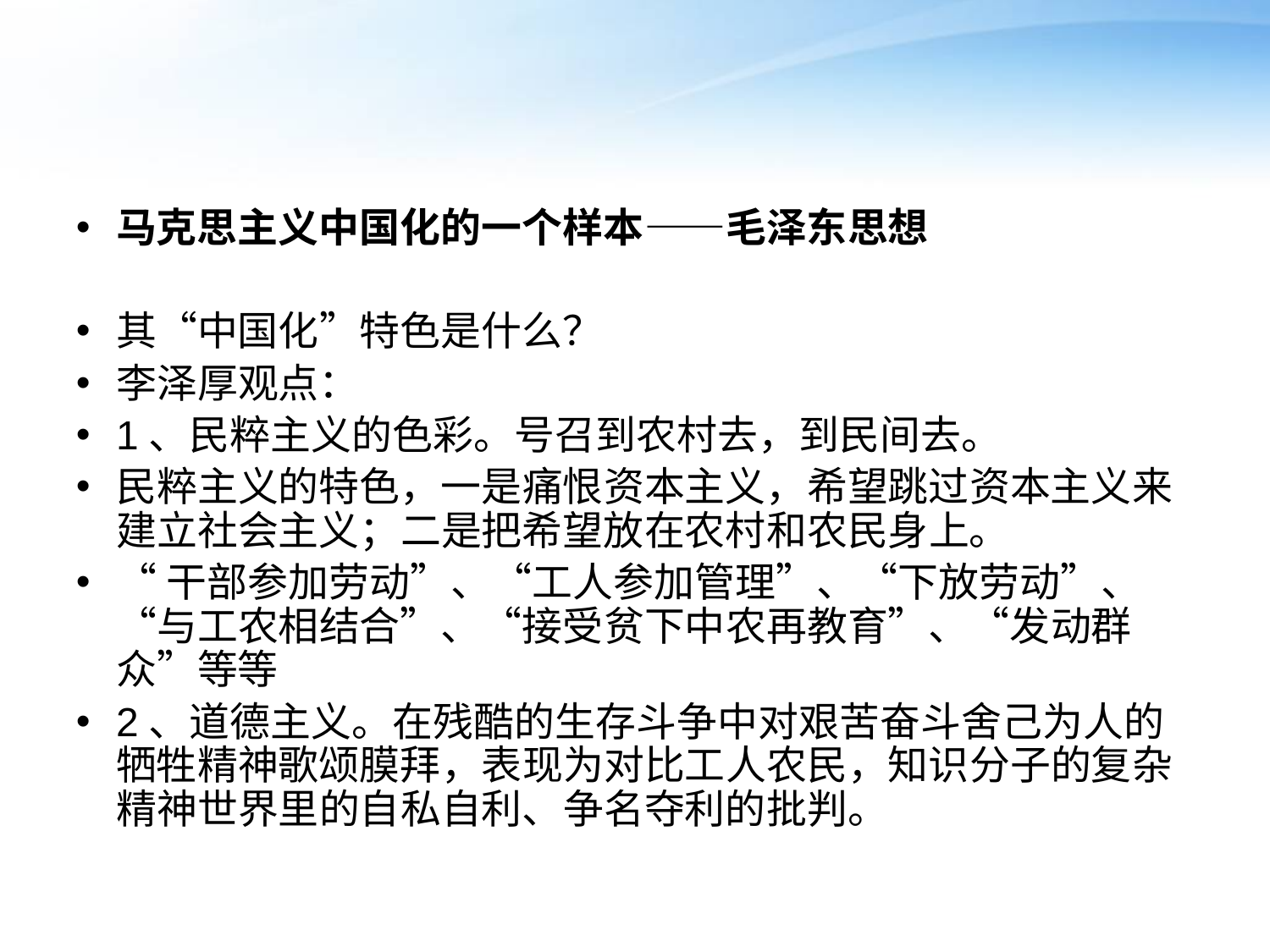

#
马克思主义中国化的一个样本——毛泽东思想

其“中国化”特色是什么？
李泽厚观点：
1、民粹主义的色彩。号召到农村去，到民间去。
民粹主义的特色，一是痛恨资本主义，希望跳过资本主义来建立社会主义；二是把希望放在农村和农民身上。
“干部参加劳动”、“工人参加管理”、“下放劳动”、“与工农相结合”、“接受贫下中农再教育”、“发动群众”等等
2、道德主义。在残酷的生存斗争中对艰苦奋斗舍己为人的牺牲精神歌颂膜拜，表现为对比工人农民，知识分子的复杂精神世界里的自私自利、争名夺利的批判。